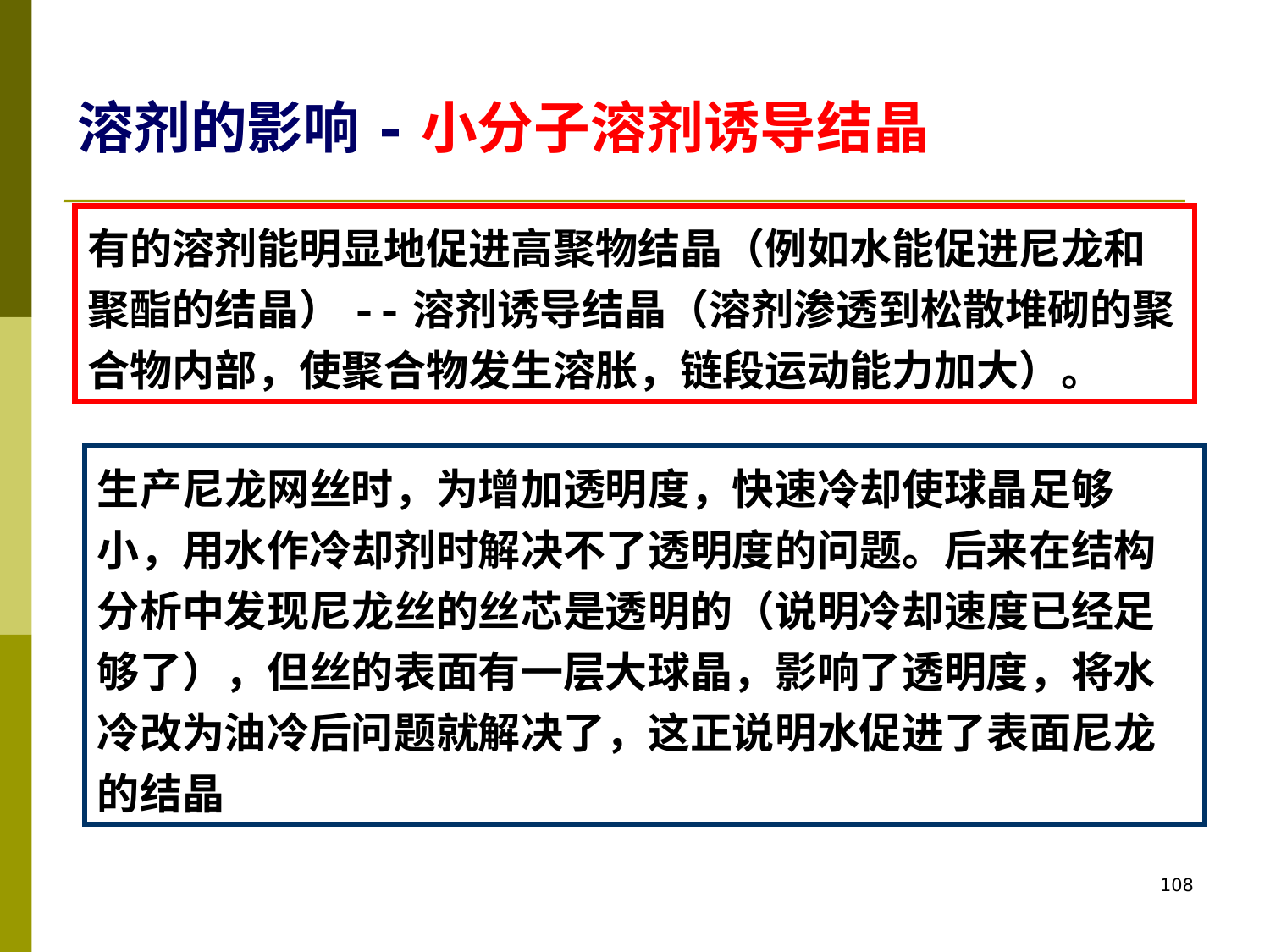

溶剂的影响-小分子溶剂诱导结晶
有的溶剂能明显地促进高聚物结晶（例如水能促进尼龙和聚酯的结晶）--溶剂诱导结晶（溶剂渗透到松散堆砌的聚合物内部，使聚合物发生溶胀，链段运动能力加大）。
生产尼龙网丝时，为增加透明度，快速冷却使球晶足够小，用水作冷却剂时解决不了透明度的问题。后来在结构分析中发现尼龙丝的丝芯是透明的（说明冷却速度已经足够了），但丝的表面有一层大球晶，影响了透明度，将水冷改为油冷后问题就解决了，这正说明水促进了表面尼龙的结晶

108